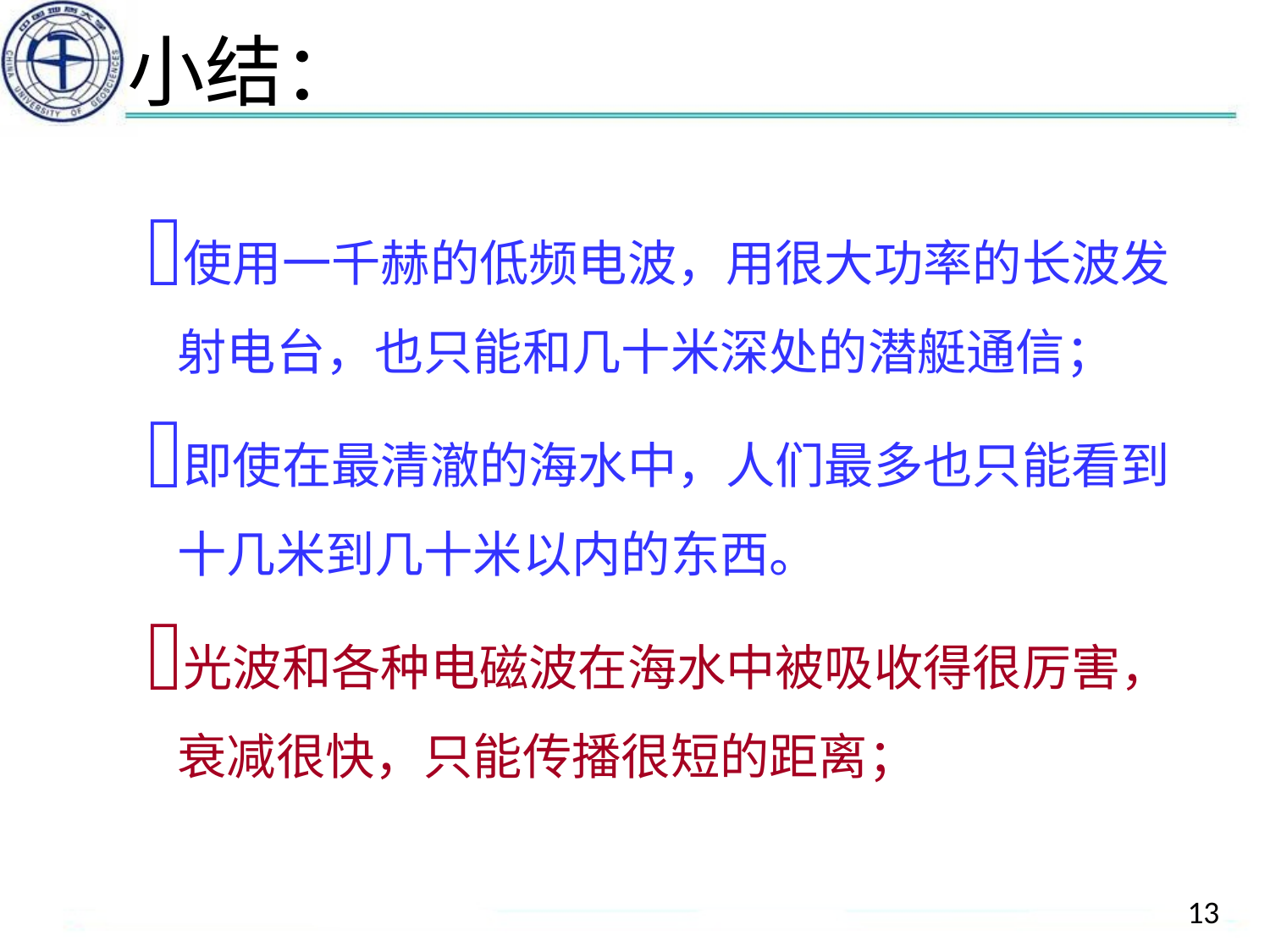

# 小结：
使用一千赫的低频电波，用很大功率的长波发射电台，也只能和几十米深处的潜艇通信；
即使在最清澈的海水中，人们最多也只能看到十几米到几十米以内的东西。
光波和各种电磁波在海水中被吸收得很厉害，衰减很快，只能传播很短的距离；

13